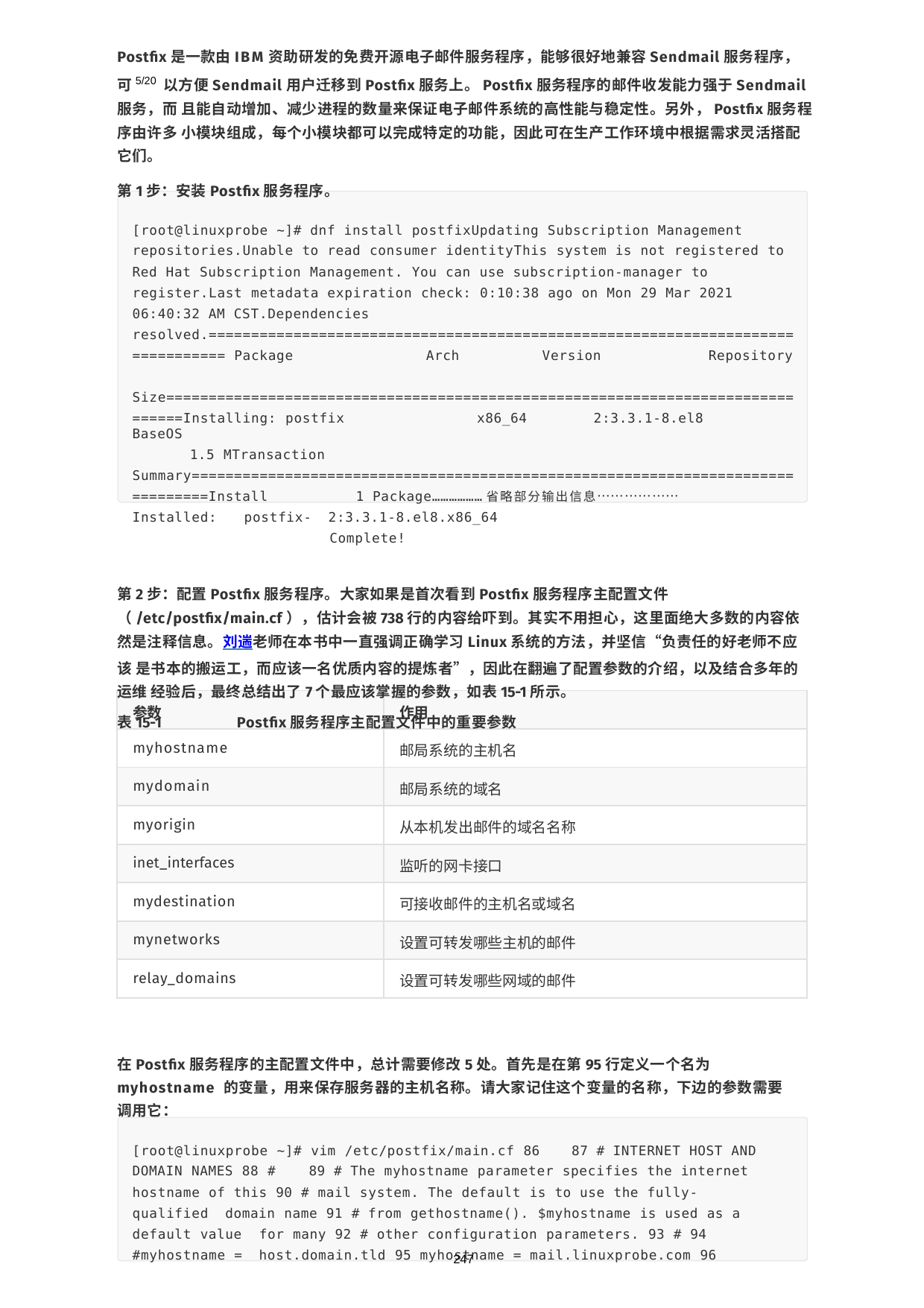

Postfix是一款由IBM资助研发的免费开源电子邮件服务程序，能够很好地兼容Sendmail服务程序，可5/20 以方便Sendmail用户迁移到Postfix服务上。Postfix服务程序的邮件收发能力强于Sendmail服务，而 且能自动增加、减少进程的数量来保证电子邮件系统的高性能与稳定性。另外，Postfix服务程序由许多 小模块组成，每个小模块都可以完成特定的功能，因此可在生产工作环境中根据需求灵活搭配它们。
第1步：安装Postfix服务程序。

[root@linuxprobe ~]# dnf install postfixUpdating Subscription Management  repositories.Unable to read consumer identityThis system is not registered to  Red Hat Subscription Management. You can use subscription-manager to  register.Last metadata expiration check: 0:10:38 ago on Mon 29 Mar 2021  06:40:32 AM CST.Dependencies  resolved.=====================================================================
=========== Package	Arch	Version	Repository  Size==========================================================================
======Installing: postfix	x86_64	2:3.3.1-8.el8	BaseOS
1.5 MTransaction  Summary=======================================================================
=========Install	1 Package………………省略部分输出信息………………Installed:	postfix-  2:3.3.1-8.el8.x86_64
Complete!

第2步：配置Postfix服务程序。大家如果是首次看到Postfix服务程序主配置文件
（/etc/postfix/main.cf），估计会被738行的内容给吓到。其实不用担心，这里面绝大多数的内容依 然是注释信息。刘遄老师在本书中一直强调正确学习Linux系统的方法，并坚信“负责任的好老师不应该 是书本的搬运工，而应该一名优质内容的提炼者”，因此在翻遍了配置参数的介绍，以及结合多年的运维 经验后，最终总结出了7个最应该掌握的参数，如表15-1所示。

表15-1	Postfix服务程序主配置文件中的重要参数

| 参数 | 作用 |
| --- | --- |
| myhostname | 邮局系统的主机名 |
| mydomain | 邮局系统的域名 |
| myorigin | 从本机发出邮件的域名名称 |
| inet\_interfaces | 监听的网卡接口 |
| mydestination | 可接收邮件的主机名或域名 |
| mynetworks | 设置可转发哪些主机的邮件 |
| relay\_domains | 设置可转发哪些网域的邮件 |
在Postfix服务程序的主配置文件中，总计需要修改5处。首先是在第95行定义一个名为myhostname 的变量，用来保存服务器的主机名称。请大家记住这个变量的名称，下边的参数需要调用它：

[root@linuxprobe ~]# vim /etc/postfix/main.cf 86	87 # INTERNET HOST AND  DOMAIN NAMES 88 #	89 # The myhostname parameter specifies the internet  hostname of this 90 # mail system. The default is to use the fully-qualified  domain name 91 # from gethostname(). $myhostname is used as a default value  for many 92 # other configuration parameters. 93 # 94 #myhostname =  host.domain.tld 95 myhostname = mail.linuxprobe.com 96

247